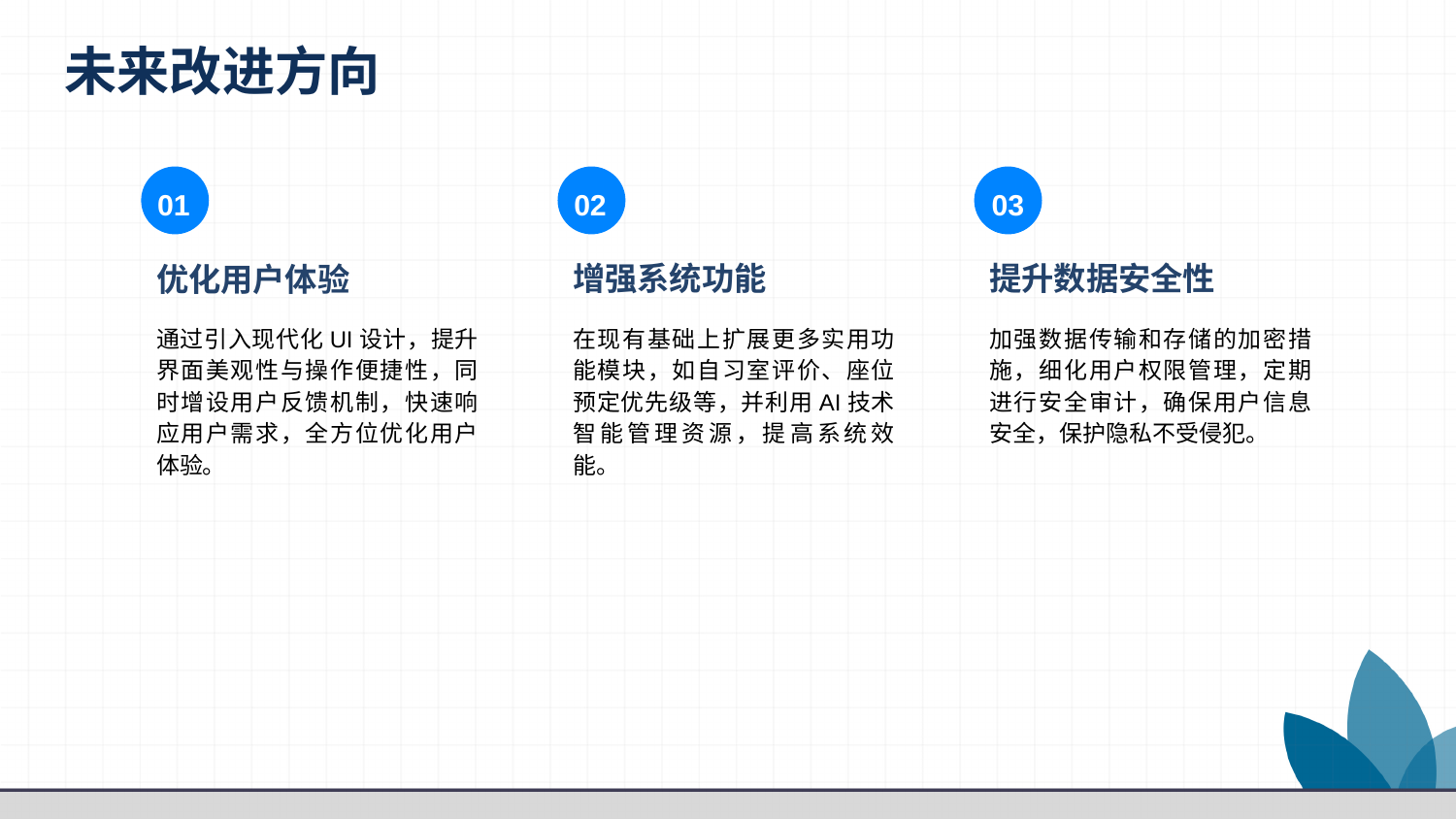

未来改进方向

01
02
03
增强系统功能
提升数据安全性
优化用户体验
通过引入现代化UI设计，提升界面美观性与操作便捷性，同时增设用户反馈机制，快速响应用户需求，全方位优化用户体验。
在现有基础上扩展更多实用功能模块，如自习室评价、座位预定优先级等，并利用AI技术智能管理资源，提高系统效能。
加强数据传输和存储的加密措施，细化用户权限管理，定期进行安全审计，确保用户信息安全，保护隐私不受侵犯。